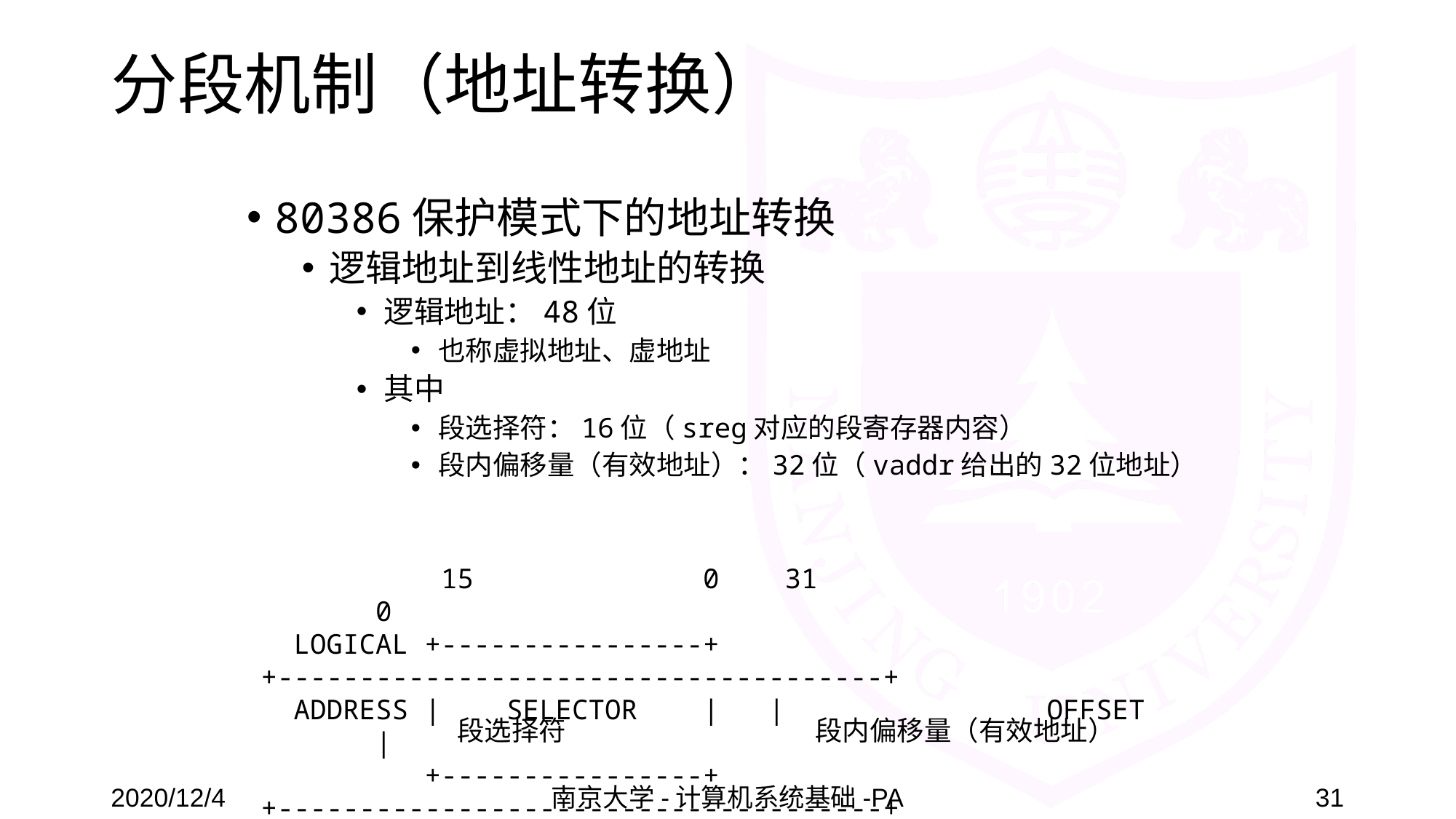

# 分段机制（地址转换）
80386保护模式下的地址转换
逻辑地址到线性地址的转换
逻辑地址：48位
也称虚拟地址、虚地址
其中
段选择符：16位（sreg对应的段寄存器内容）
段内偏移量（有效地址）：32位（vaddr给出的32位地址）
           15              0    31                                   0
  LOGICAL +----------------+   +-------------------------------------+
  ADDRESS |    SELECTOR    |   |                OFFSET               |
          +----------------+   +-------------------------------------+
段选择符
段内偏移量（有效地址）
2020/12/4
南京大学-计算机系统基础-PA
31